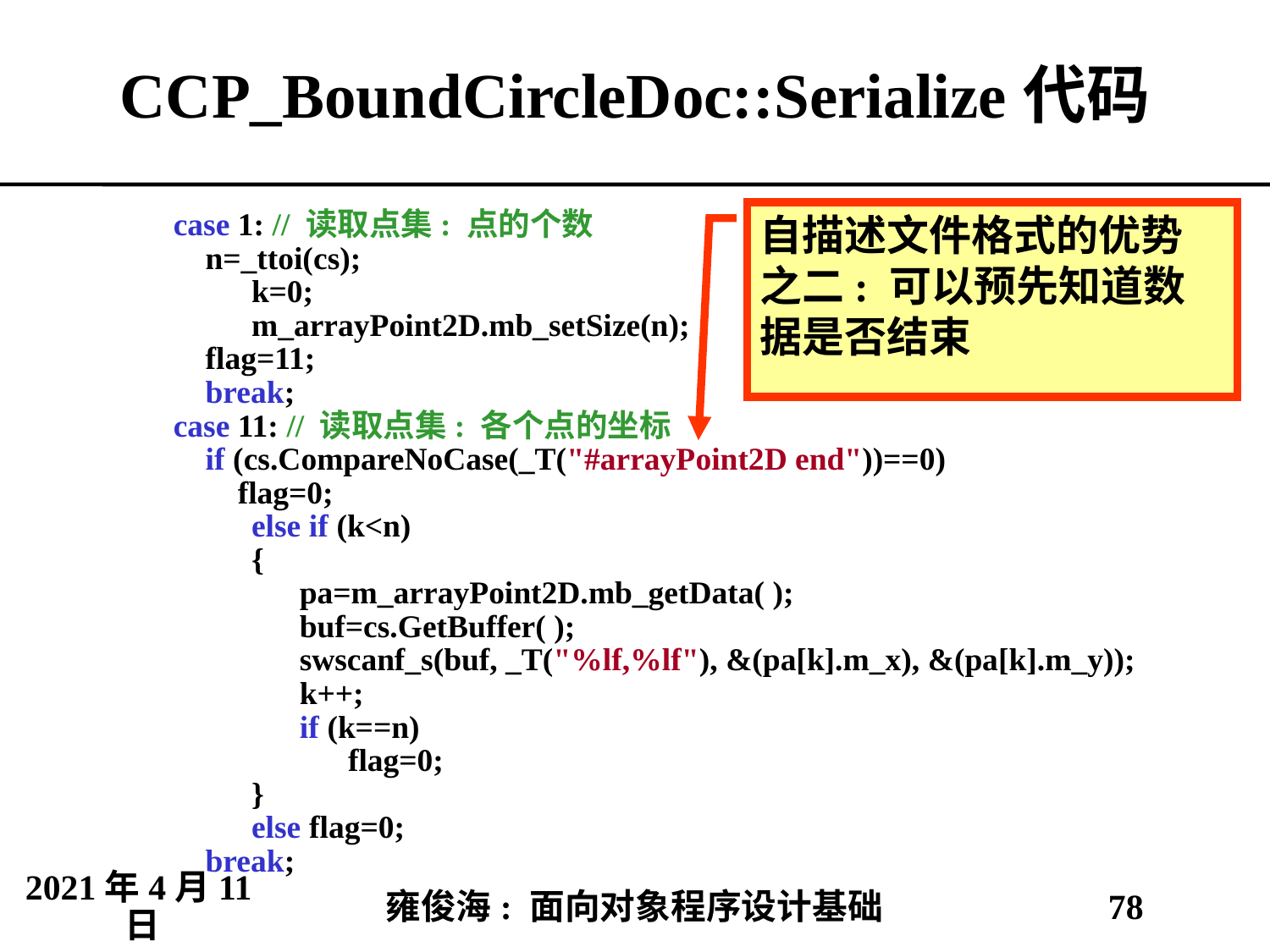

# CCP_BoundCircleDoc::Serialize代码

自描述文件格式的优势之二: 可以预先知道数据是否结束
            case 1: // 读取点集: 点的个数
                n=_ttoi(cs);
		k=0;
		m_arrayPoint2D.mb_setSize(n);
                flag=11;
                break;
            case 11: // 读取点集: 各个点的坐标
                if (cs.CompareNoCase(_T("#arrayPoint2D end"))==0)
                    flag=0;
		else if (k<n)
		{
		      pa=m_arrayPoint2D.mb_getData( );
		      buf=cs.GetBuffer( );
		      swscanf_s(buf, _T("%lf,%lf"), &(pa[k].m_x), &(pa[k].m_y));
		      k++;
		      if (k==n)
		            flag=0;
		}
		else flag=0;
                break;
2021年4月11日
雍俊海: 面向对象程序设计基础
78